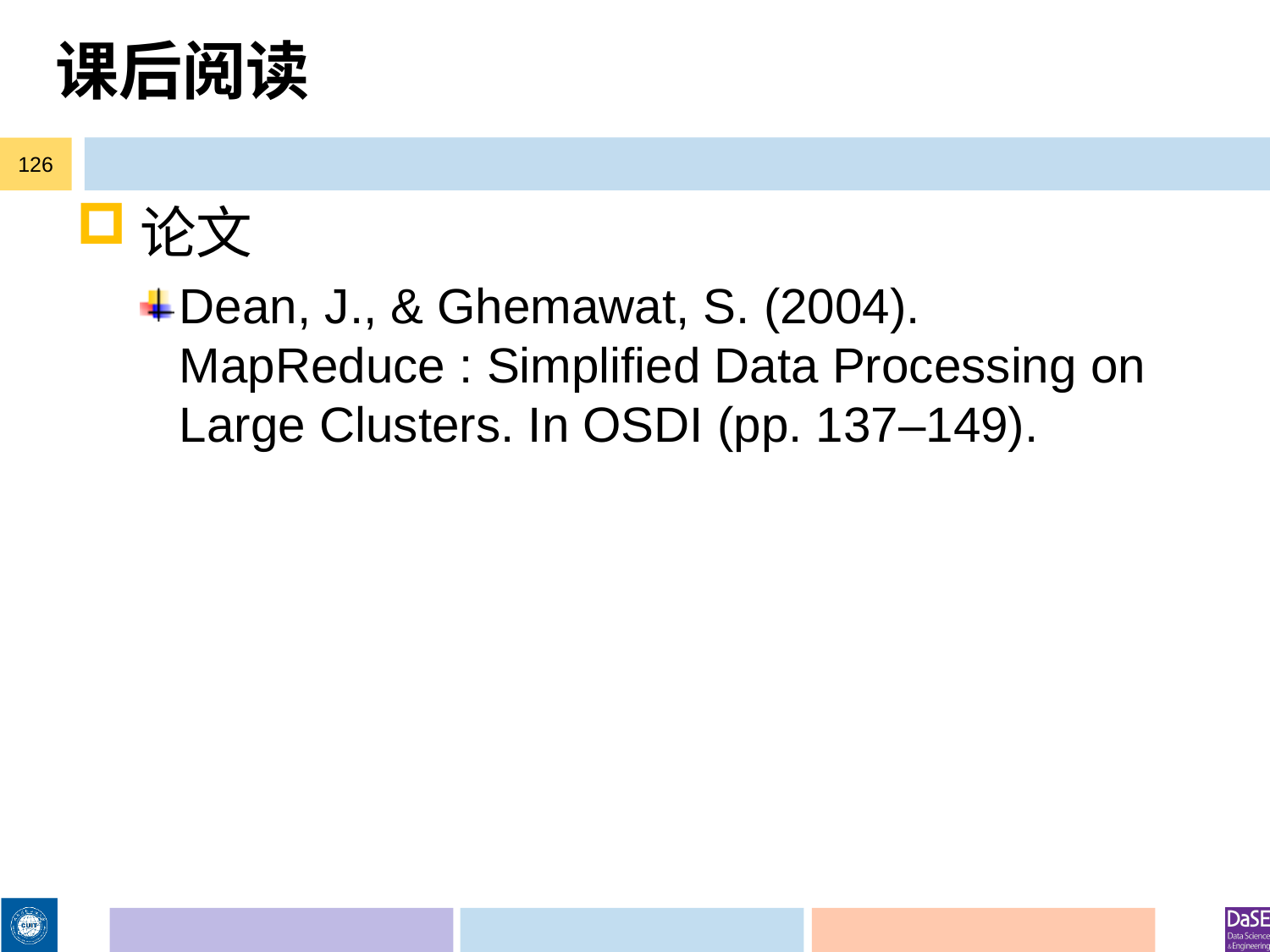

# 课后阅读
126
论文
Dean, J., & Ghemawat, S. (2004). MapReduce : Simplified Data Processing on Large Clusters. In OSDI (pp. 137–149).